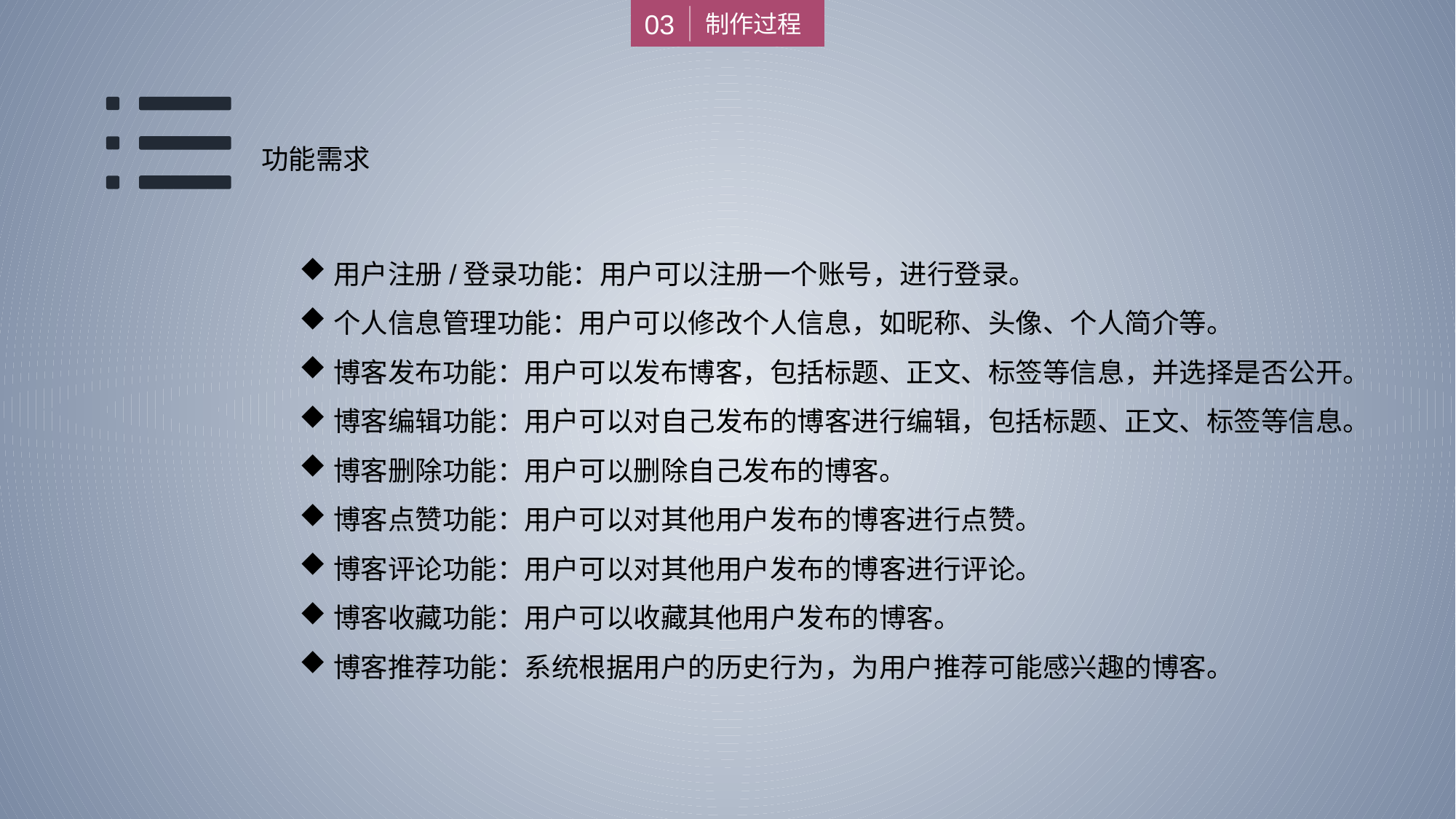

03
制作过程

功能需求
用户注册/登录功能：用户可以注册一个账号，进行登录。
个人信息管理功能：用户可以修改个人信息，如昵称、头像、个人简介等。
博客发布功能：用户可以发布博客，包括标题、正文、标签等信息，并选择是否公开。
博客编辑功能：用户可以对自己发布的博客进行编辑，包括标题、正文、标签等信息。
博客删除功能：用户可以删除自己发布的博客。
博客点赞功能：用户可以对其他用户发布的博客进行点赞。
博客评论功能：用户可以对其他用户发布的博客进行评论。
博客收藏功能：用户可以收藏其他用户发布的博客。
博客推荐功能：系统根据用户的历史行为，为用户推荐可能感兴趣的博客。